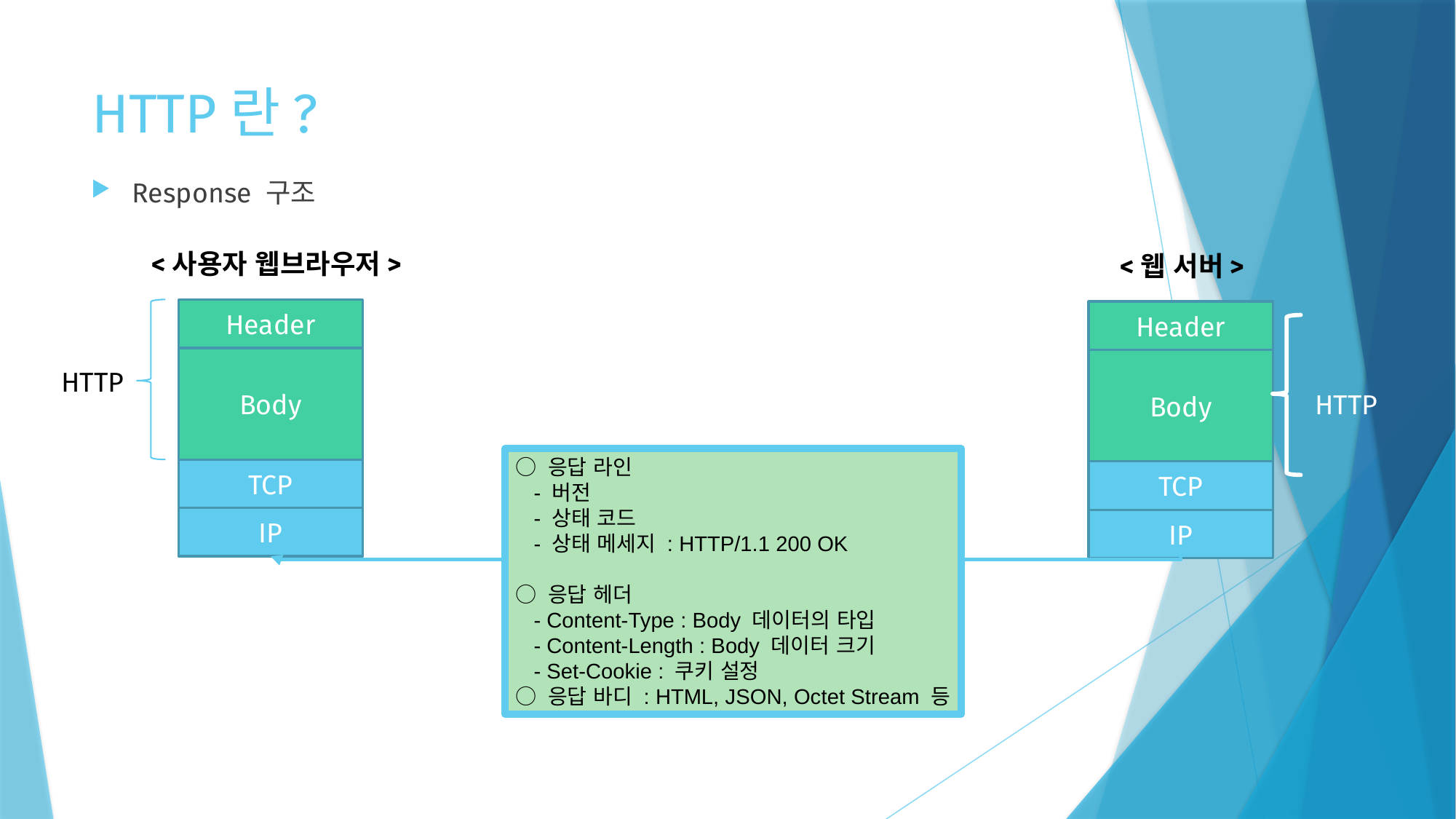

# HTTP란?
Response 구조
<사용자 웹브라우저>
<웹 서버>

Header
Header

Body
Body
HTTP
HTTP
○ 응답 라인
   - 버전
   - 상태 코드
   - 상태 메세지 : HTTP/1.1 200 OK

○ 응답 헤더
   - Content-Type : Body 데이터의 타입
   - Content-Length : Body 데이터 크기
   - Set-Cookie : 쿠키 설정
○ 응답 바디 : HTML, JSON, Octet Stream 등
TCP
TCP
IP
IP